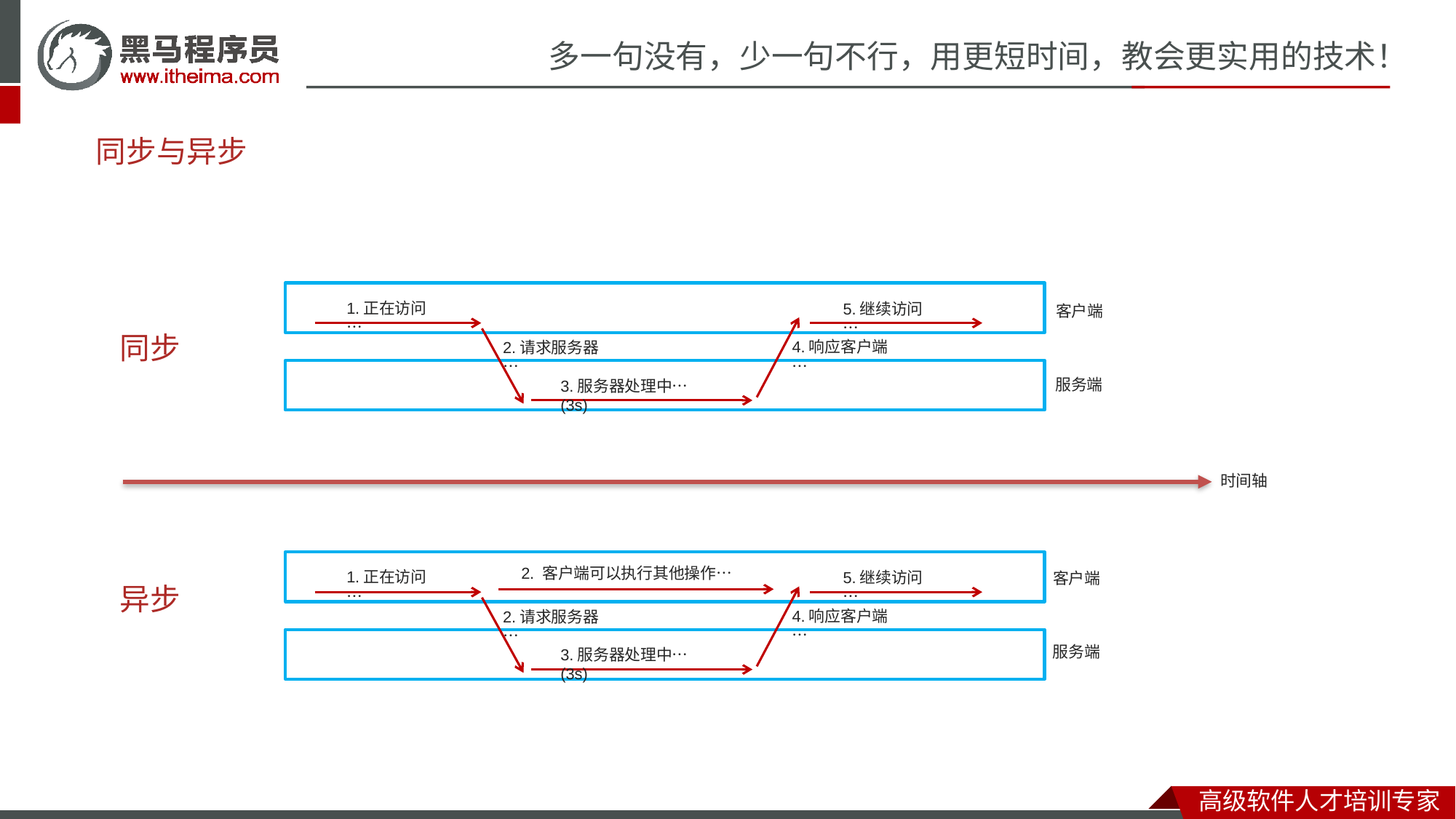

# 同步与异步

1.正在访问…
5.继续访问…
客户端
同步
4.响应客户端…
2.请求服务器…

服务端
3.服务器处理中…(3s)
时间轴

2. 客户端可以执行其他操作…
1.正在访问…
5.继续访问…
客户端
异步
4.响应客户端…
2.请求服务器…

服务端
3.服务器处理中…(3s)